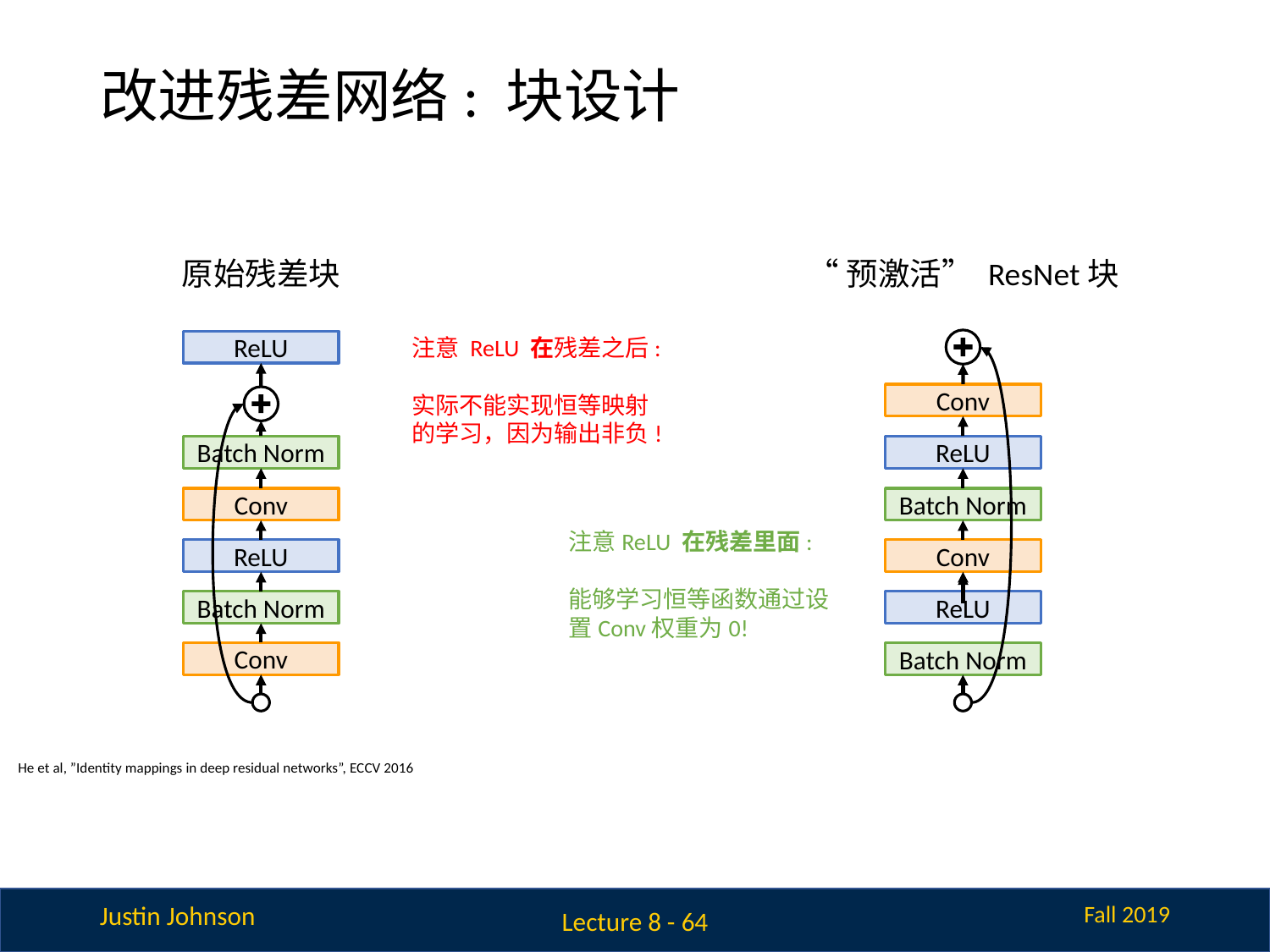

# 改进残差网络: 块设计
“预激活” ResNet块
原始残差块
注意 ReLU 在残差之后:

实际不能实现恒等映射的学习，因为输出非负!

ReLU
Conv

Batch Norm
ReLU
Conv
Batch Norm
注意ReLU 在残差里面:

能够学习恒等函数通过设置Conv权重为0!
ReLU
Conv
Batch Norm
ReLU
Conv
Batch Norm

He et al, ”Identity mappings in deep residual networks”, ECCV 2016
Lecture 8 - 64